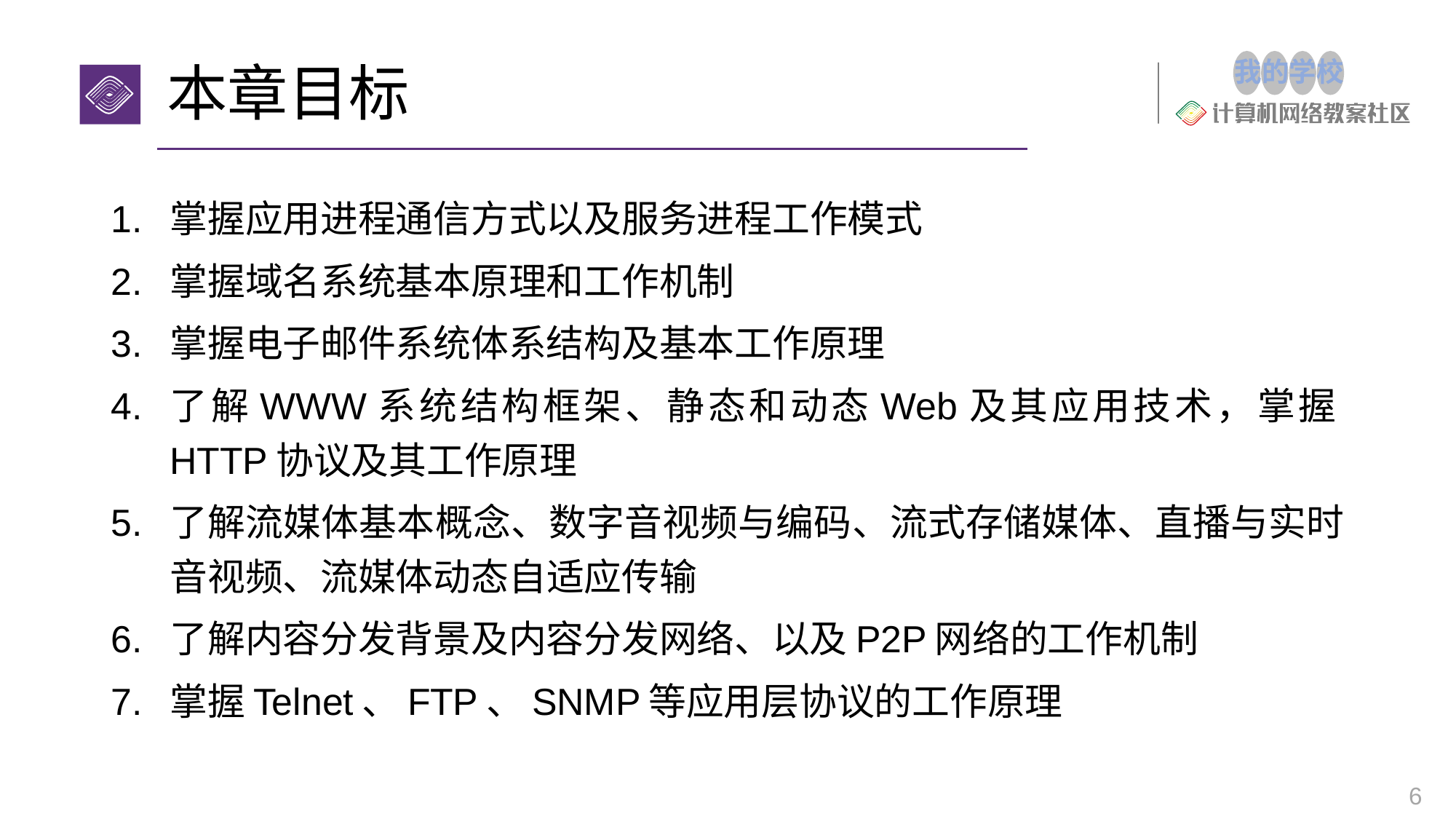

# 本章目标
掌握应用进程通信方式以及服务进程工作模式
掌握域名系统基本原理和工作机制
掌握电子邮件系统体系结构及基本工作原理
了解WWW系统结构框架、静态和动态Web及其应用技术，掌握HTTP协议及其工作原理
了解流媒体基本概念、数字音视频与编码、流式存储媒体、直播与实时音视频、流媒体动态自适应传输
了解内容分发背景及内容分发网络、以及P2P网络的工作机制
掌握Telnet、FTP、SNMP等应用层协议的工作原理
6